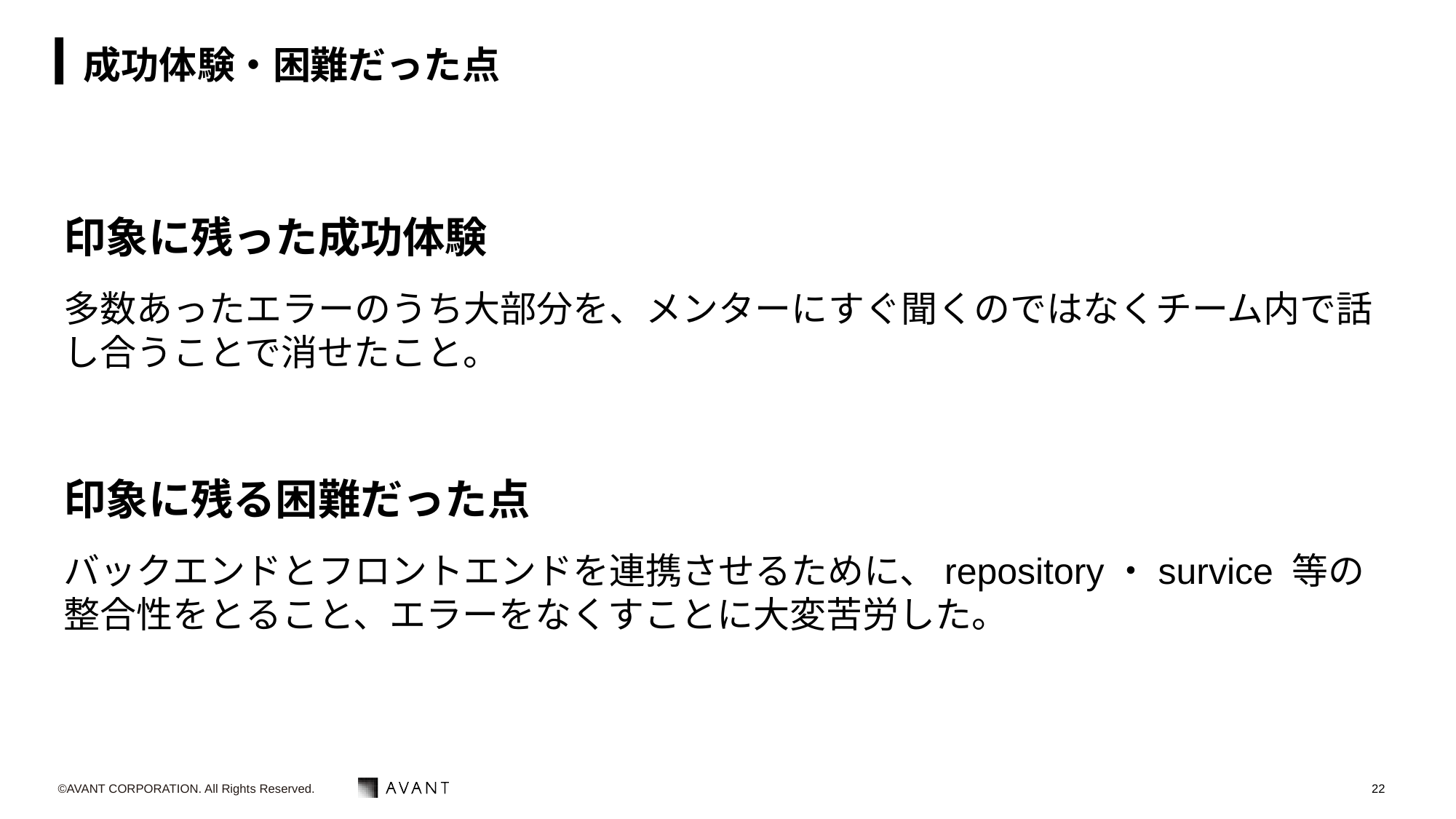

# 成功体験・困難だった点
印象に残った成功体験
多数あったエラーのうち大部分を、メンターにすぐ聞くのではなくチーム内で話し合うことで消せたこと。

印象に残る困難だった点
バックエンドとフロントエンドを連携させるために、repository・survice 等の整合性をとること、エラーをなくすことに大変苦労した。